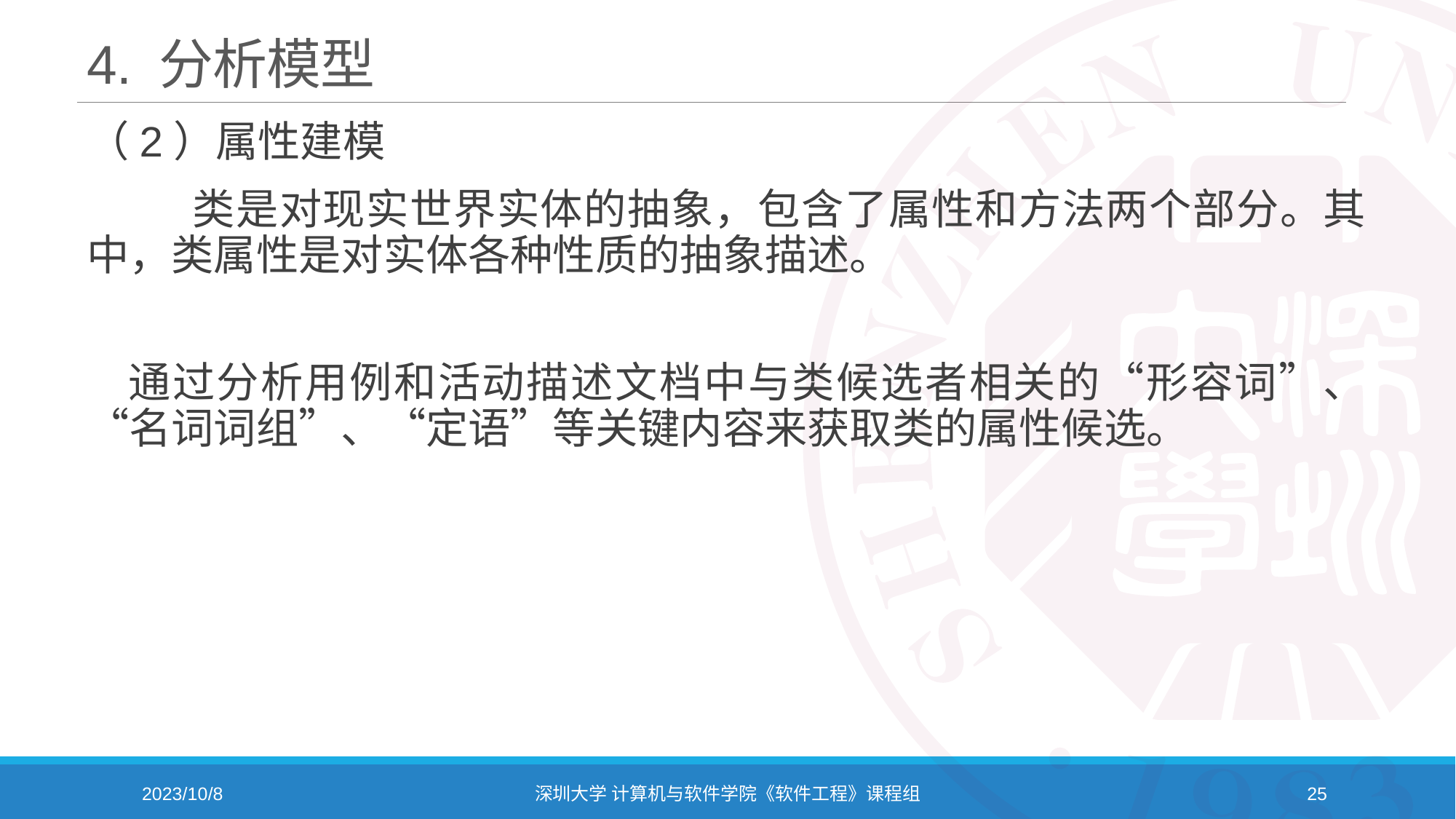

# 4. 分析模型
（2）属性建模
     类是对现实世界实体的抽象，包含了属性和方法两个部分。其中，类属性是对实体各种性质的抽象描述。

通过分析用例和活动描述文档中与类候选者相关的“形容词”、“名词词组”、“定语”等关键内容来获取类的属性候选。

2023/10/8
深圳大学 计算机与软件学院《软件工程》课程组
25